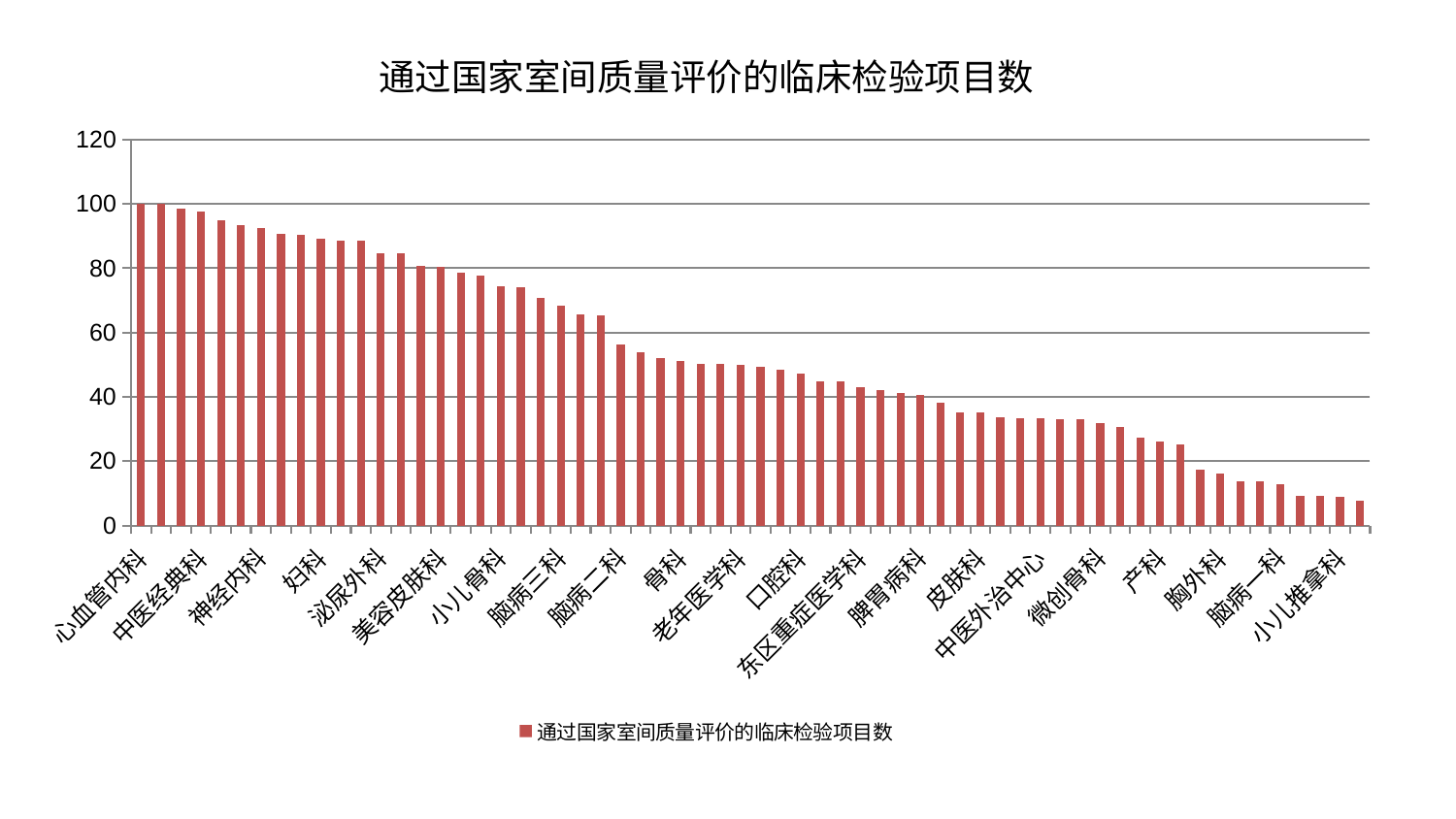

### Chart: 通过国家室间质量评价的临床检验项目数

| Category | 通过国家室间质量评价的临床检验项目数 |
|---|---|
| 心血管内科 | 100.0 |
| 脾胃科消化科合并 | 99.99328201013722 |
| 脊柱骨科 | 98.54764100919554 |
| 中医经典科 | 97.60554151504262 |
| 妇二科 | 94.94823496466314 |
| 运动损伤骨科 | 93.44998914945202 |
| 神经内科 | 92.50793296860013 |
| 眼科 | 90.55958744286075 |
| 血液科 | 90.46126930970298 |
| 妇科 | 89.17725107173136 |
| 重症医学科 | 88.61158426642191 |
| 肿瘤内科 | 88.53060611983227 |
| 泌尿外科 | 84.78441079134252 |
| 内分泌科 | 84.66500000384302 |
| 呼吸内科 | 80.72843721425421 |
| 美容皮肤科 | 80.53228903092737 |
| 肛肠科 | 78.48547505509858 |
| 综合内科 | 77.58743563733695 |
| 小儿骨科 | 74.46803277004993 |
| 男科 | 74.05137048440905 |
| 西区重症医学科 | 70.79042155002048 |
| 脑病三科 | 68.37579226658211 |
| 周围血管科 | 65.63285211363905 |
| 肝病科 | 65.48154692912081 |
| 脑病二科 | 56.2971706809833 |
| 肾病科 | 53.78705331371863 |
| 关节骨科 | 51.95504025686888 |
| 骨科 | 51.2314205943718 |
| 东区肾病科 | 50.4053863291187 |
| 心病三科 | 50.332862318074135 |
| 老年医学科 | 50.04913880814226 |
| 消化内科 | 49.47514076415883 |
| 针灸科 | 48.571805046991194 |
| 口腔科 | 47.30727626677592 |
| 儿科 | 44.82668240390602 |
| 乳腺甲状腺外科 | 44.820791274233066 |
| 东区重症医学科 | 42.97727177159548 |
| 医院 | 42.00040245296002 |
| 普通外科 | 41.12680048725295 |
| 脾胃病科 | 40.72859903514219 |
| 心病二科 | 38.32605573664426 |
| 肾脏内科 | 35.282371092138426 |
| 皮肤科 | 35.16617140977194 |
| 推拿科 | 33.54880342451862 |
| 治未病中心 | 33.43714540481328 |
| 中医外治中心 | 33.3636182320152 |
| 显微骨科 | 33.08590104168401 |
| 耳鼻喉科 | 32.903477020373806 |
| 微创骨科 | 31.967141027308582 |
| 康复科 | 30.551955810888185 |
| 风湿病科 | 27.233731757139232 |
| 产科 | 26.008330139795614 |
| 神经外科 | 25.11482768692054 |
| 妇科妇二科合并 | 17.379695807454286 |
| 胸外科 | 16.060171895092882 |
| 肝胆外科 | 13.680323126838834 |
| 心病四科 | 13.640245775402075 |
| 脑病一科 | 12.86521715907804 |
| 创伤骨科 | 9.209130070335219 |
| 心病一科 | 9.19193707024161 |
| 小儿推拿科 | 8.75458880354009 |
| 身心医学科 | 7.621173248599902 |
80